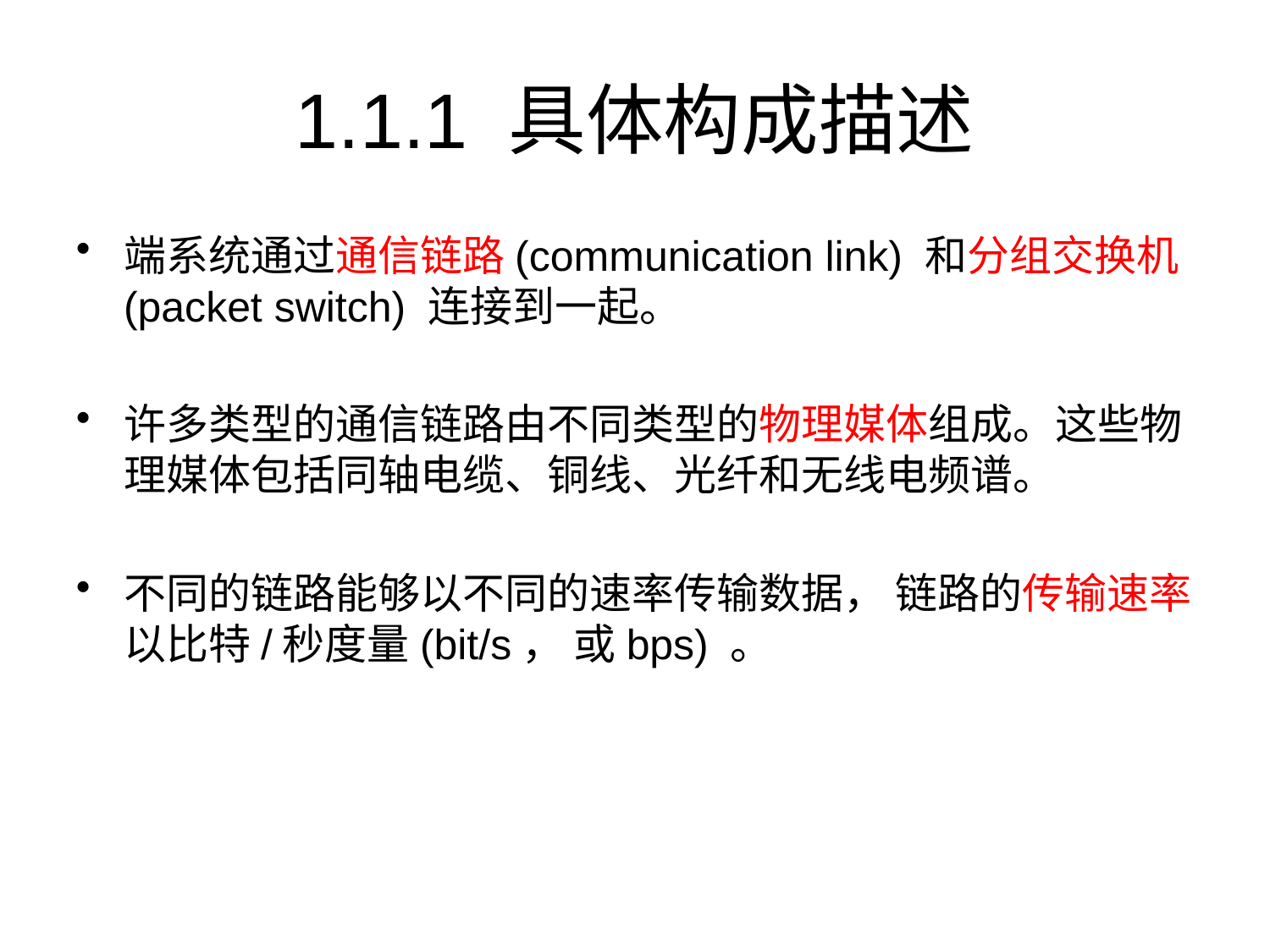

# 1.1.1 具体构成描述
端系统通过通信链路(communication link) 和分组交换机(packet switch) 连接到一起。

许多类型的通信链路由不同类型的物理媒体组成。这些物理媒体包括同轴电缆、铜线、光纤和无线电频谱。

不同的链路能够以不同的速率传输数据， 链路的传输速率以比特/秒度量(bit/s， 或bps) 。